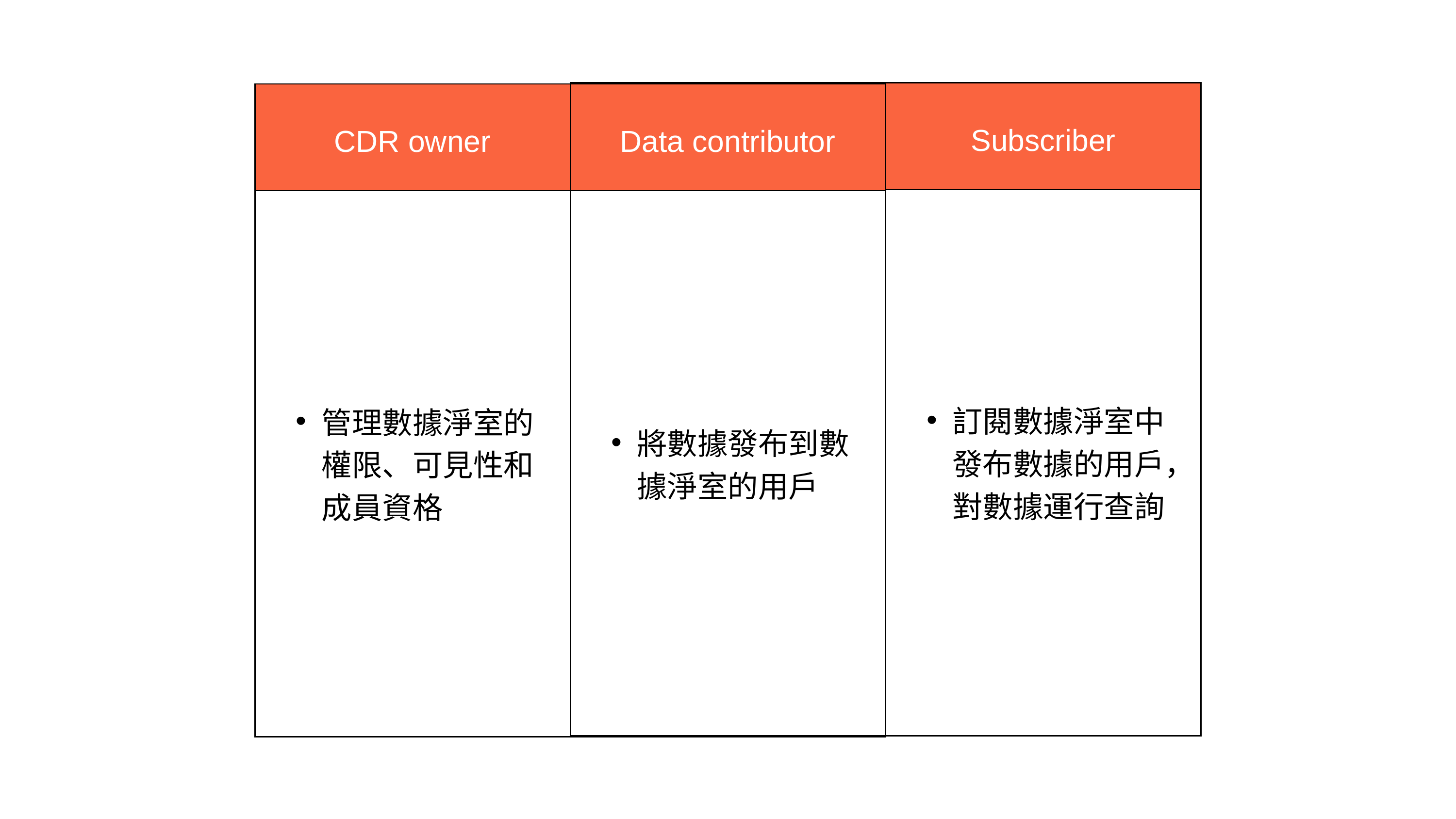

| 定性方法 | Subscriber |
| --- | --- |
|  | 訂閱數據淨室中發布數據的用戶，對數據運行查詢 |
| CDR owner | Data contributor |
| --- | --- |
| 管理數據淨室的權限、可見性和成員資格 | 將數據發布到數據淨室的用戶 |